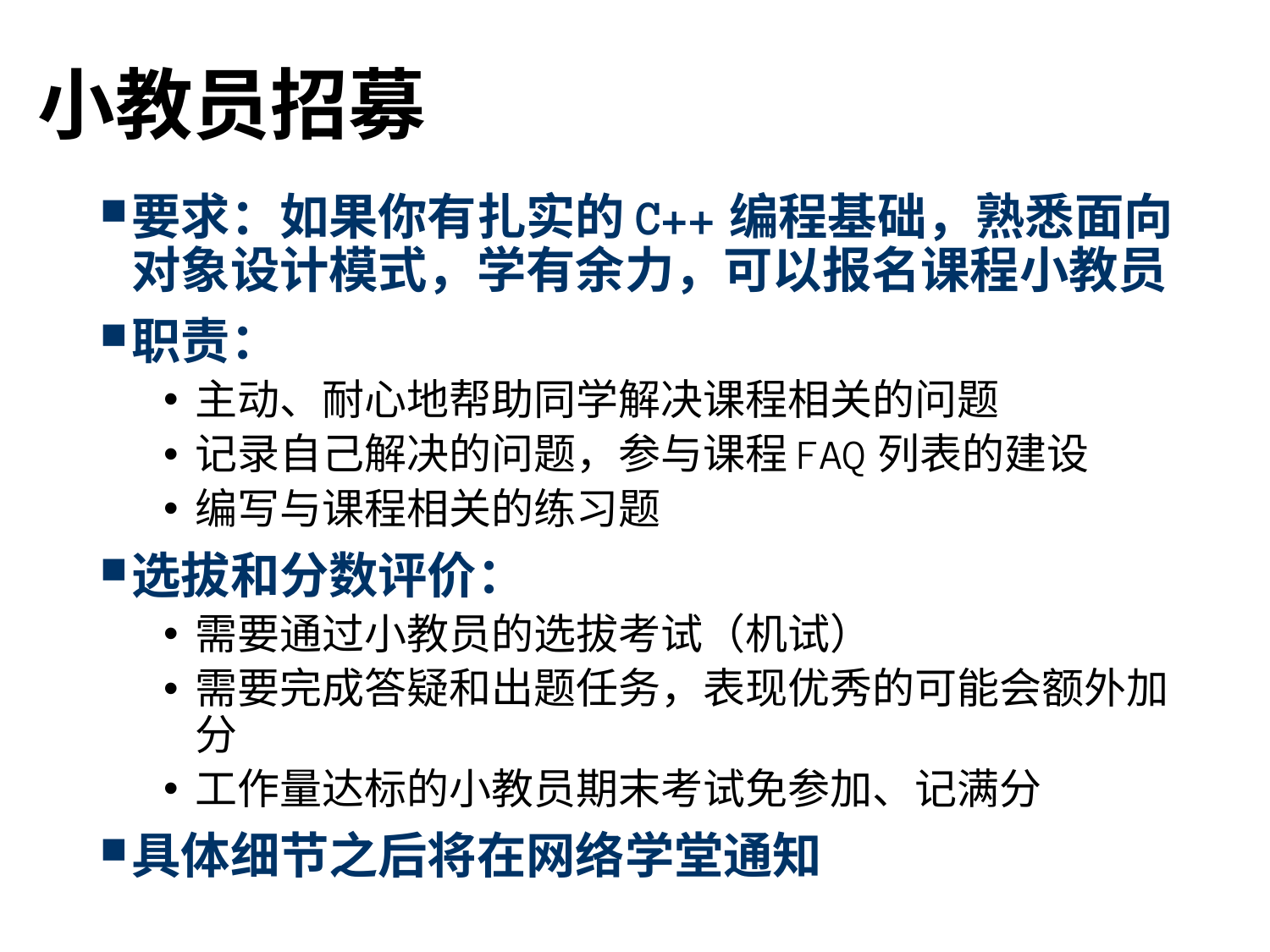

# 小教员招募
要求：如果你有扎实的C++编程基础，熟悉面向对象设计模式，学有余力，可以报名课程小教员
职责：
主动、耐心地帮助同学解决课程相关的问题
记录自己解决的问题，参与课程FAQ列表的建设
编写与课程相关的练习题
选拔和分数评价：
需要通过小教员的选拔考试（机试）
需要完成答疑和出题任务，表现优秀的可能会额外加分
工作量达标的小教员期末考试免参加、记满分
具体细节之后将在网络学堂通知
28